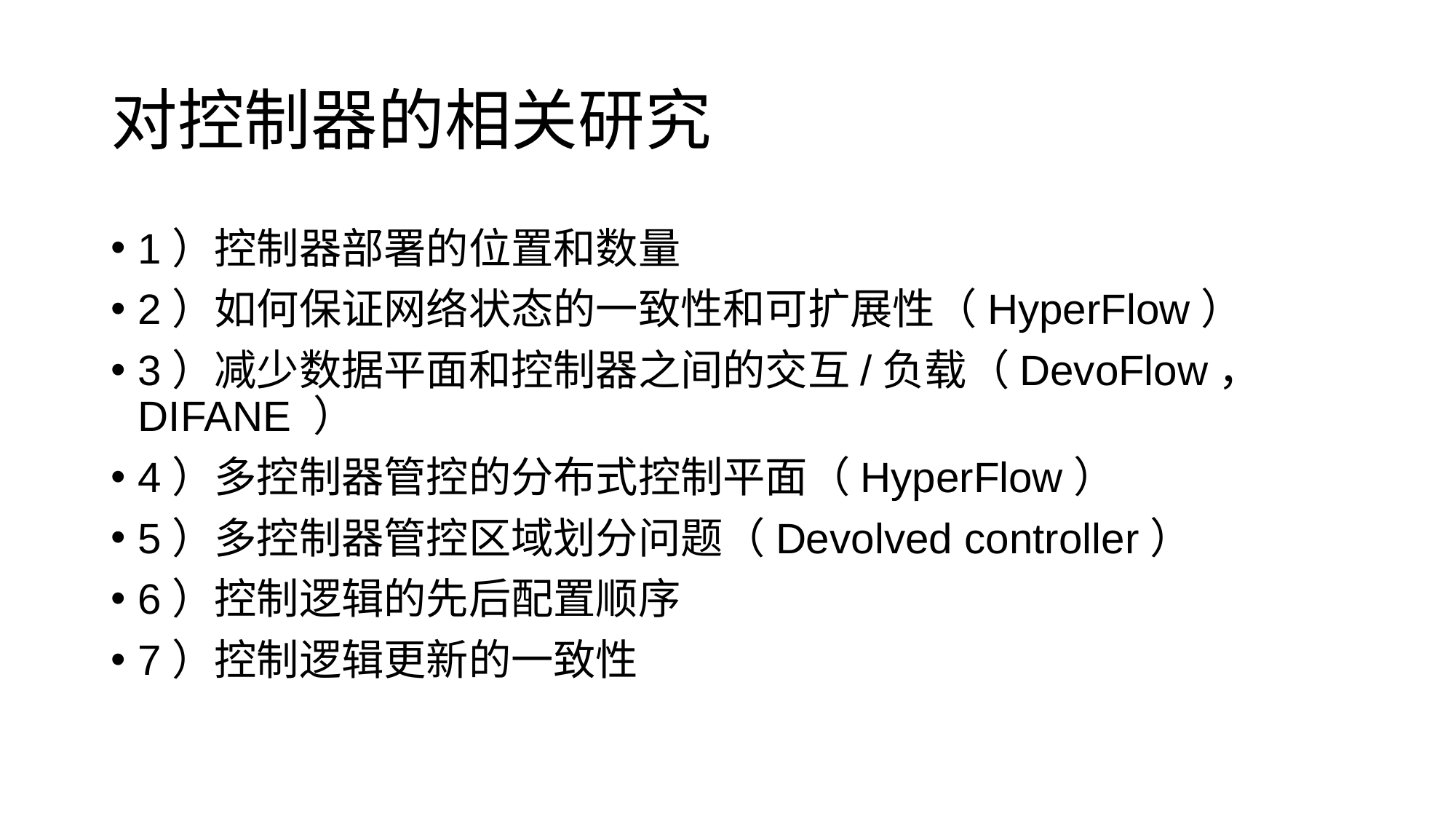

# 对控制器的相关研究
1）控制器部署的位置和数量
2）如何保证网络状态的一致性和可扩展性（HyperFlow）
3）减少数据平面和控制器之间的交互/负载（DevoFlow， DIFANE ）
4）多控制器管控的分布式控制平面（HyperFlow）
5）多控制器管控区域划分问题（Devolved controller）
6）控制逻辑的先后配置顺序
7）控制逻辑更新的一致性